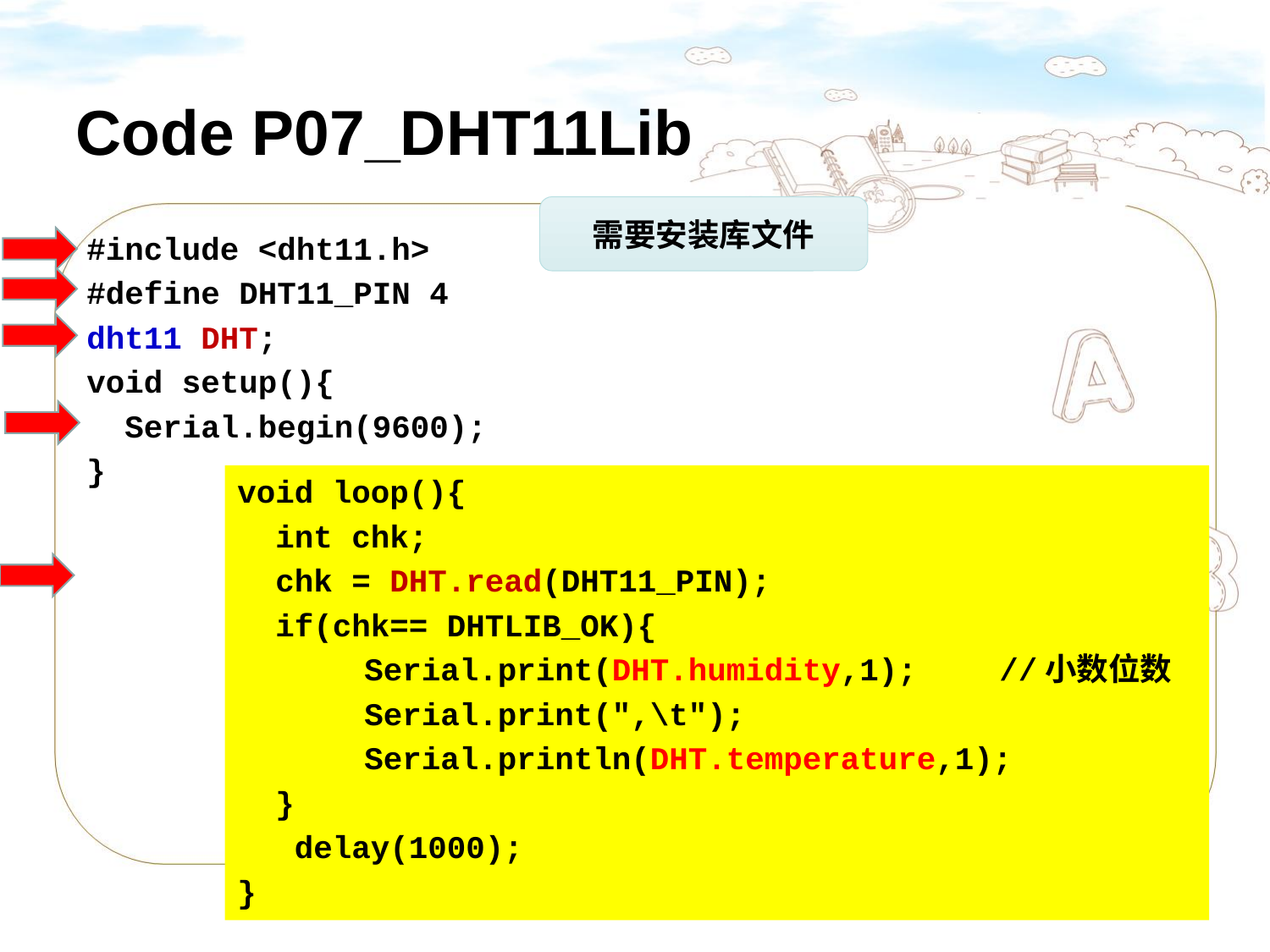

# Code P07_DHT11Lib
需要安装库文件
#include <dht11.h>
#define DHT11_PIN 4
dht11 DHT;
void setup(){
  Serial.begin(9600);
}

void loop(){
  int chk;
  chk = DHT.read(DHT11_PIN);
  if(chk== DHTLIB_OK){
	Serial.print(DHT.humidity,1);	//小数位数
  	Serial.print(",\t");
  	Serial.println(DHT.temperature,1);
  }
   delay(1000);
}